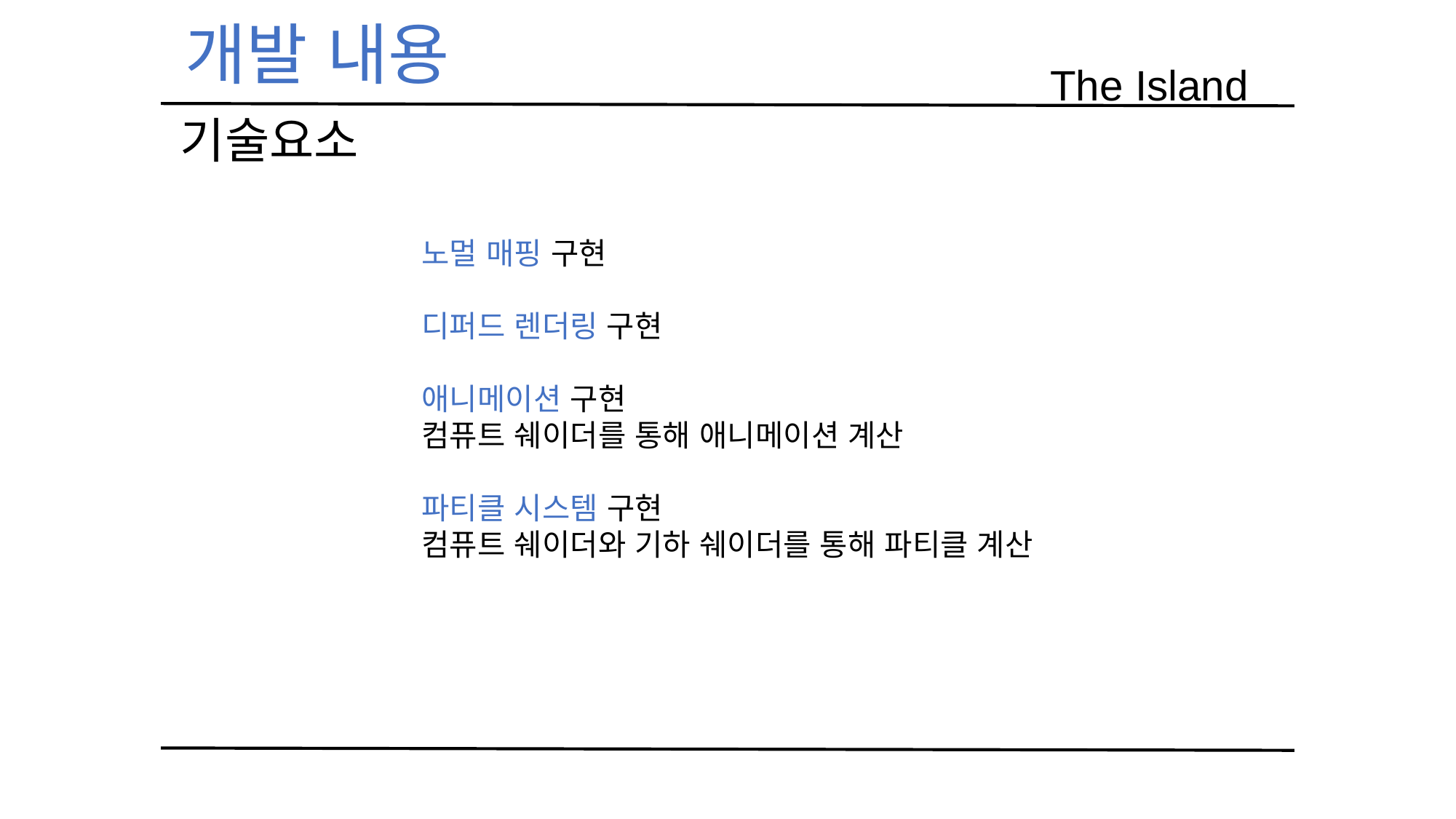

개발 내용
The Island
기술요소
노멀 매핑 구현

디퍼드 렌더링 구현

애니메이션 구현
컴퓨트 쉐이더를 통해 애니메이션 계산

파티클 시스템 구현
컴퓨트 쉐이더와 기하 쉐이더를 통해 파티클 계산